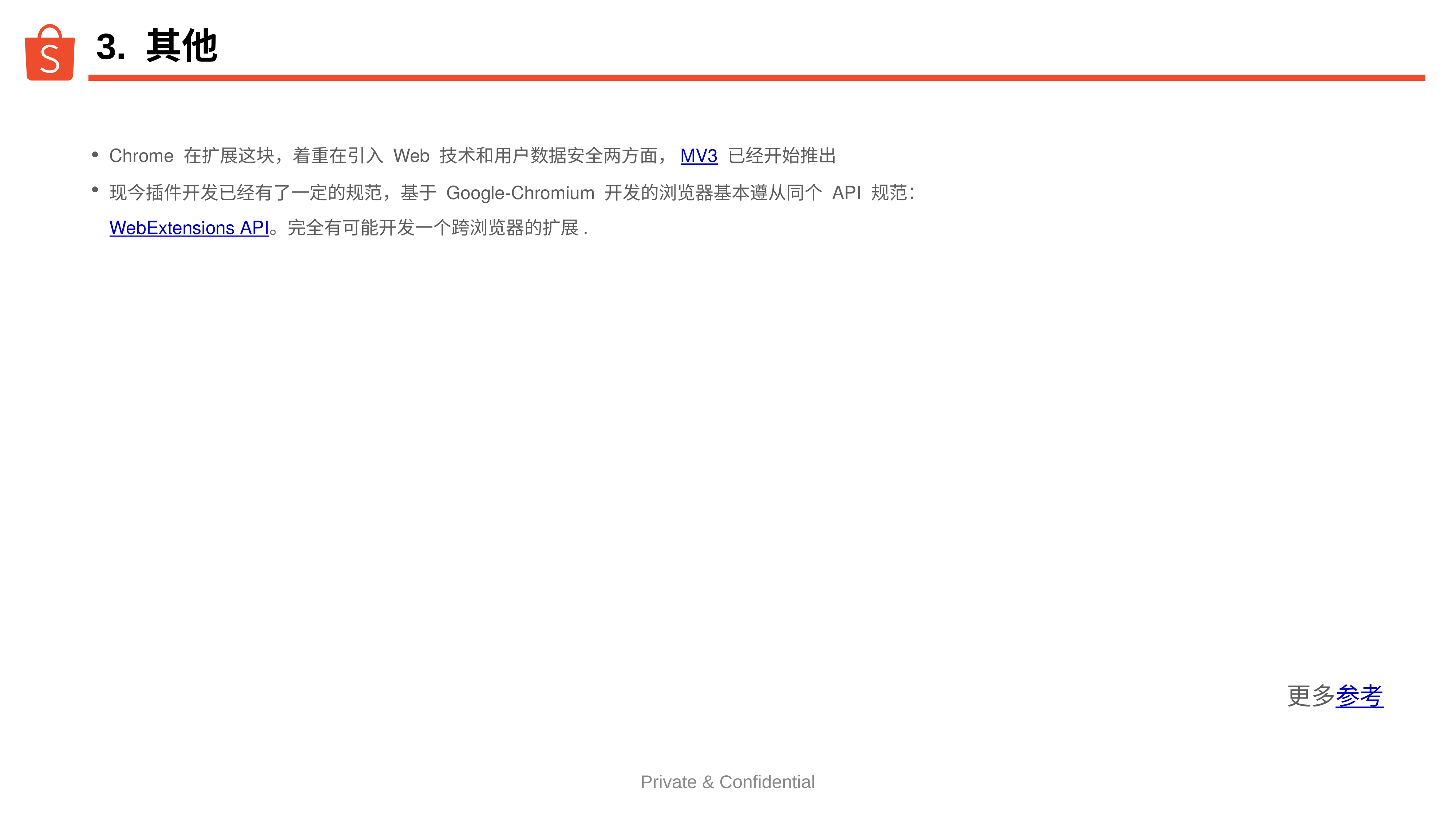

# 3. 其他
Chrome 在扩展这块，着重在引入 Web 技术和用户数据安全两方面，MV3 已经开始推出
现今插件开发已经有了一定的规范，基于 Google-Chromium 开发的浏览器基本遵从同个 API 规范：WebExtensions API。完全有可能开发一个跨浏览器的扩展.
更多参考
Private & Confidential
21